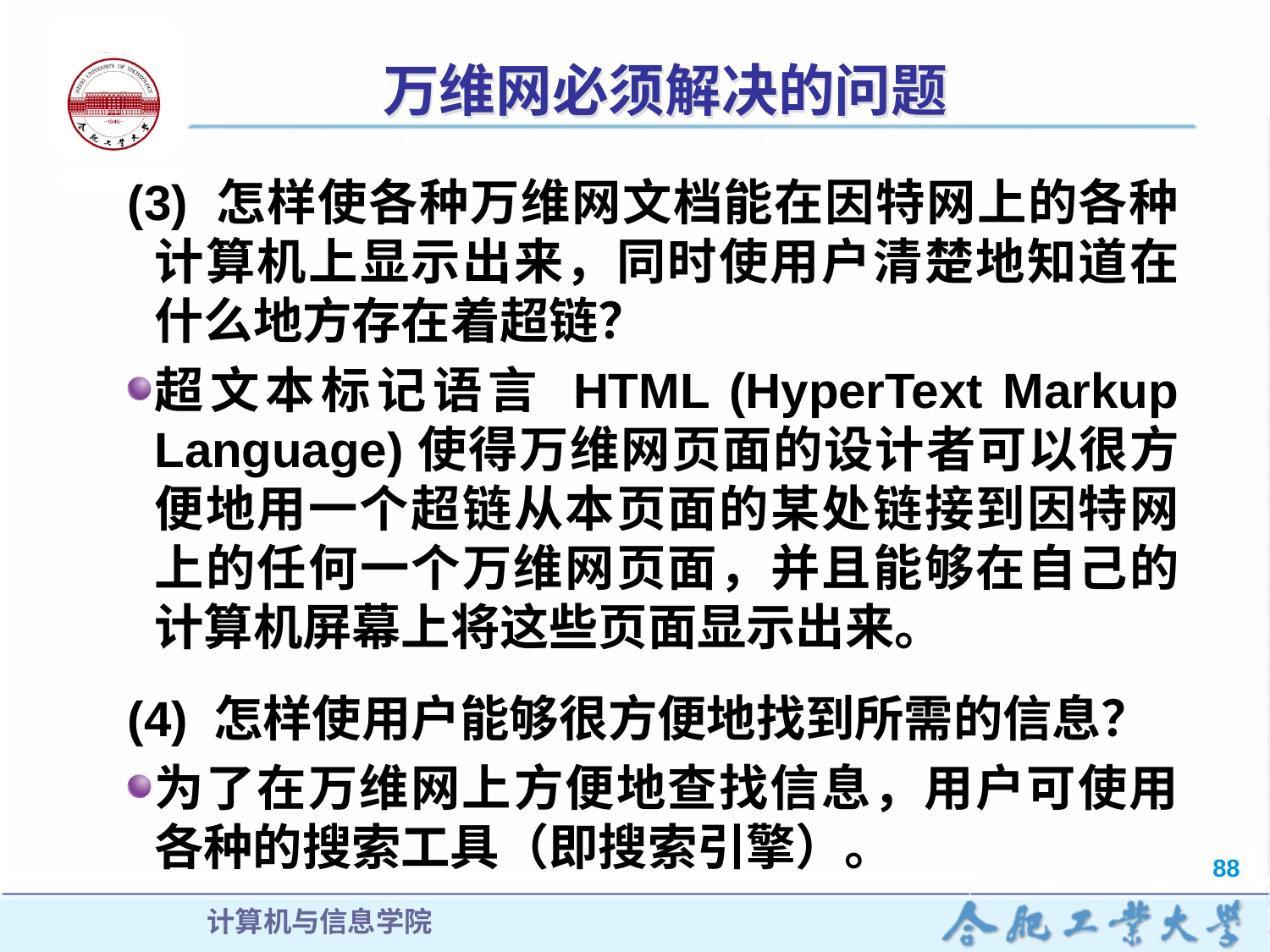

# 万维网必须解决的问题
(3) 怎样使各种万维网文档能在因特网上的各种计算机上显示出来，同时使用户清楚地知道在什么地方存在着超链？
超文本标记语言 HTML (HyperText Markup Language)使得万维网页面的设计者可以很方便地用一个超链从本页面的某处链接到因特网上的任何一个万维网页面，并且能够在自己的计算机屏幕上将这些页面显示出来。
(4) 怎样使用户能够很方便地找到所需的信息？
为了在万维网上方便地查找信息，用户可使用各种的搜索工具（即搜索引擎）。